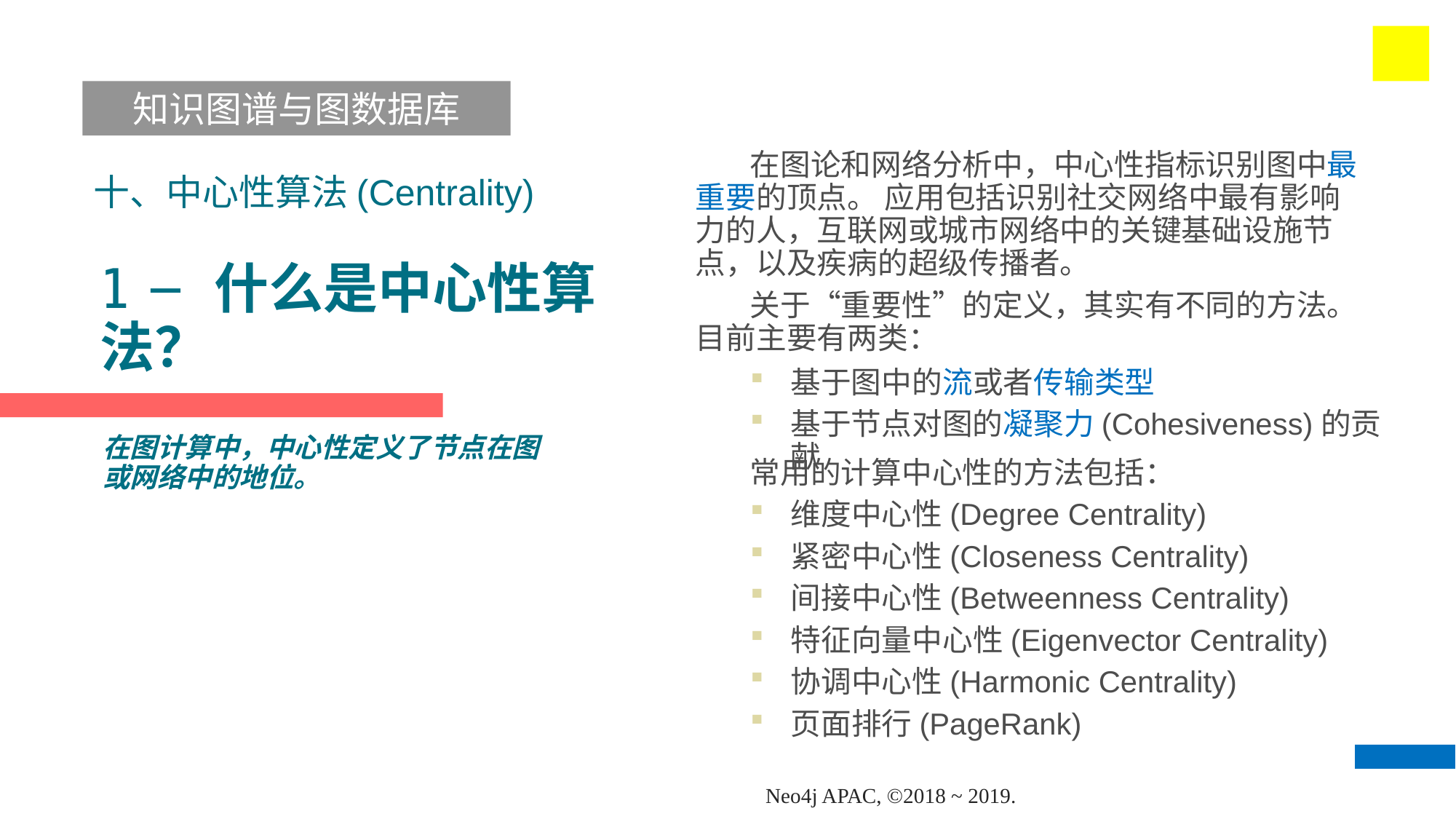

知识图谱与图数据库
       在图论和网络分析中，中心性指标识别图中最重要的顶点。 应用包括识别社交网络中最有影响力的人，互联网或城市网络中的关键基础设施节点，以及疾病的超级传播者。
       关于“重要性”的定义，其实有不同的方法。目前主要有两类：
十、中心性算法(Centrality)
# 1 – 什么是中心性算法？
基于图中的流或者传输类型
基于节点对图的凝聚力(Cohesiveness)的贡献
在图计算中，中心性定义了节点在图或网络中的地位。
       常用的计算中心性的方法包括：
维度中心性(Degree Centrality)
紧密中心性(Closeness Centrality)
间接中心性(Betweenness Centrality)
特征向量中心性(Eigenvector Centrality)
协调中心性(Harmonic Centrality)
页面排行(PageRank)